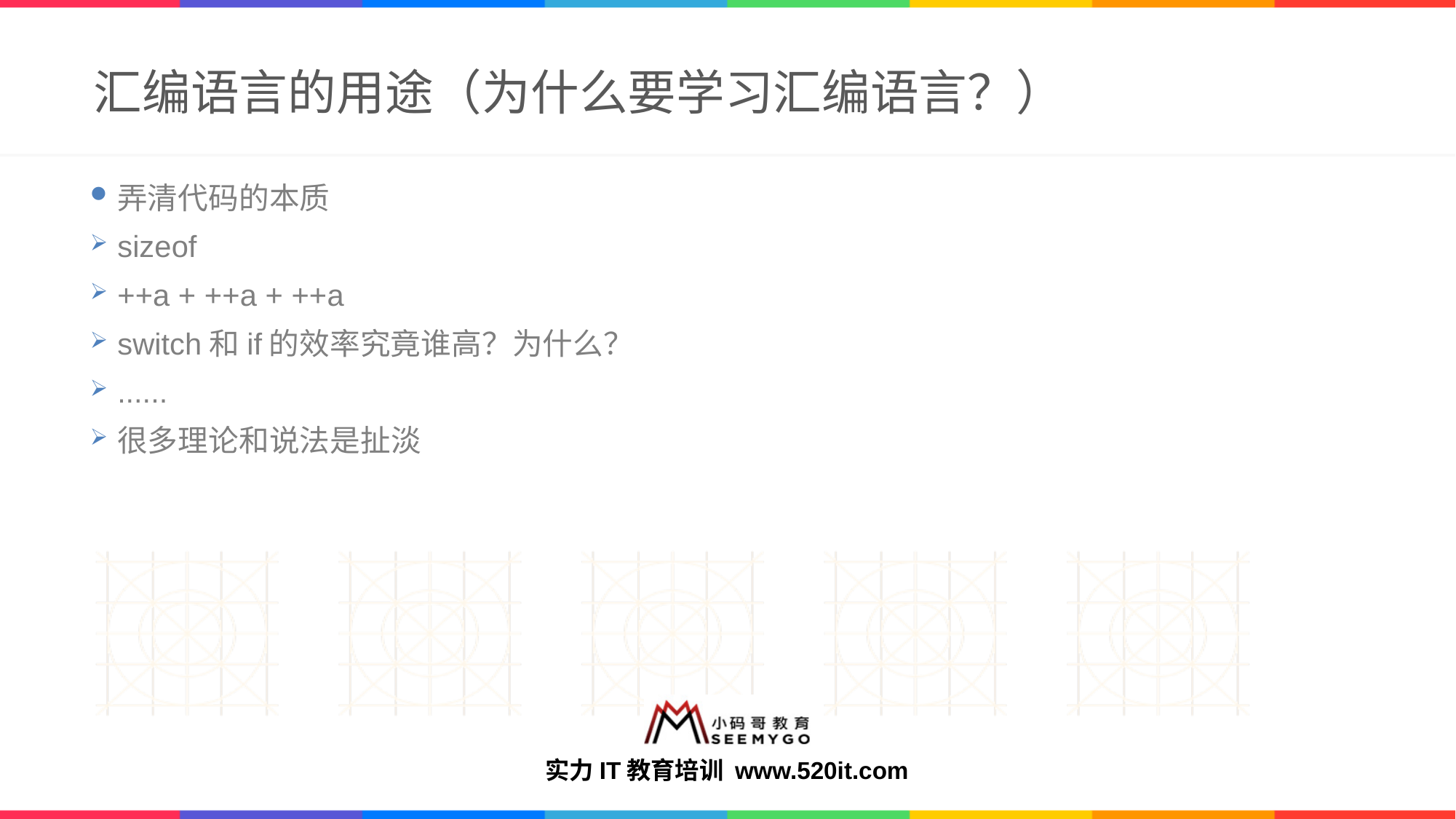

# 汇编语言的用途（为什么要学习汇编语言？）
弄清代码的本质
sizeof
++a + ++a + ++a
switch和if的效率究竟谁高？为什么？
......
很多理论和说法是扯淡